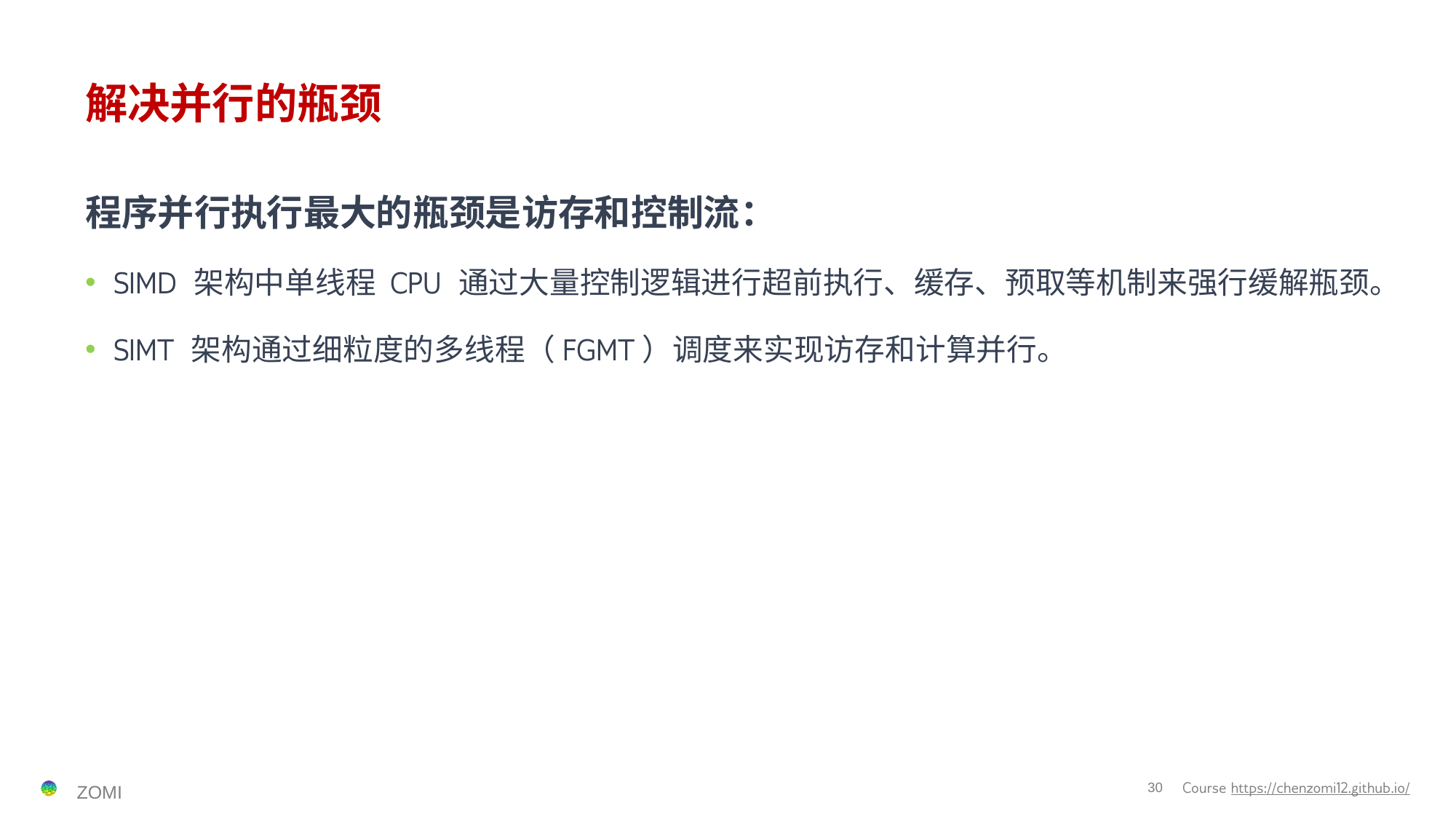

# 解决并行的瓶颈
程序并行执行最大的瓶颈是访存和控制流：
SIMD 架构中单线程 CPU 通过大量控制逻辑进行超前执行、缓存、预取等机制来强行缓解瓶颈。
SIMT 架构通过细粒度的多线程（FGMT）调度来实现访存和计算并行。